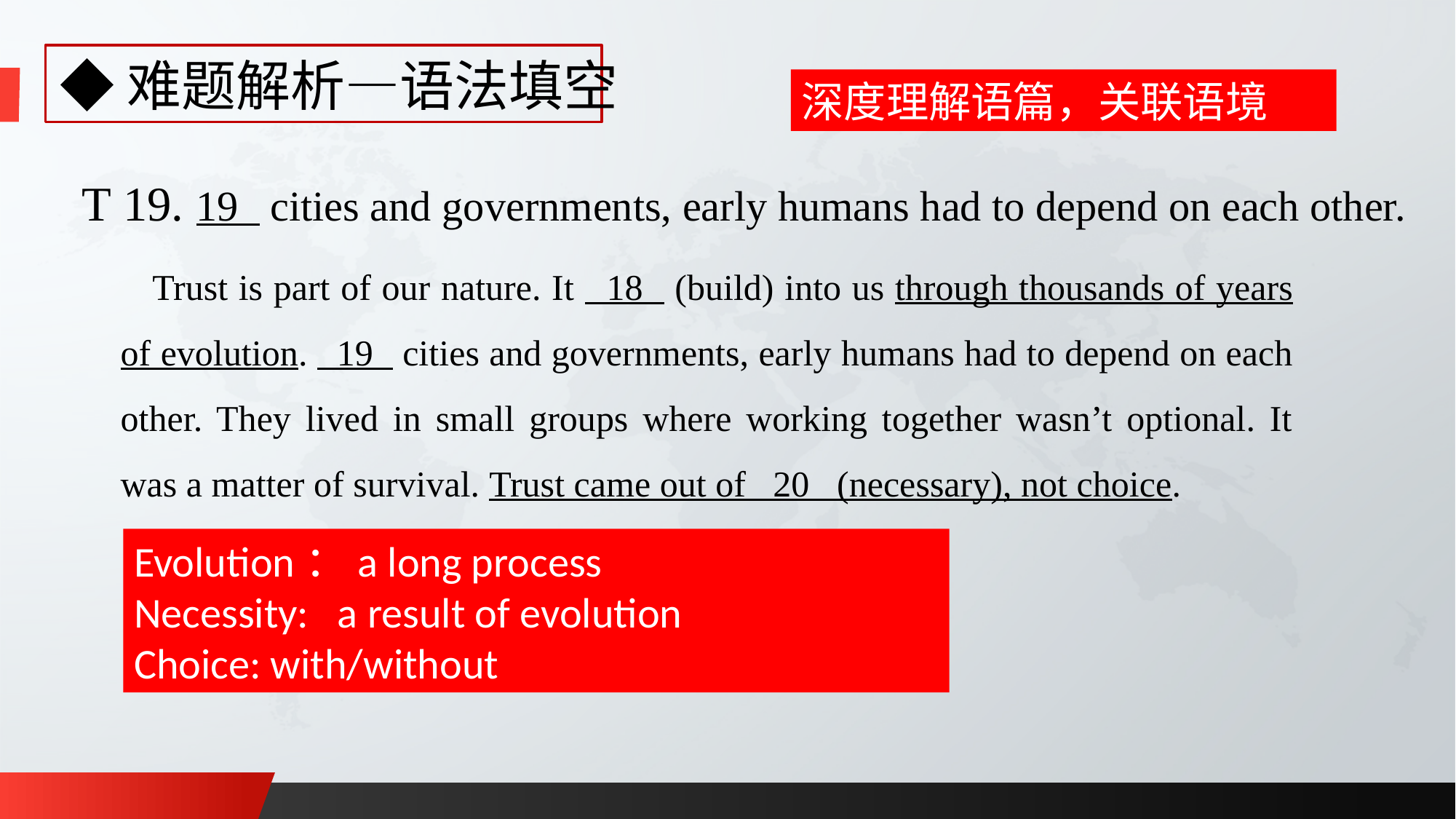

# ◆难题解析—语法填空

深度理解语篇，关联语境
T 19. 19   cities and governments, early humans had to depend on each other.
Trust is part of our nature. It   18   (build) into us through thousands of years of evolution.   19   cities and governments, early humans had to depend on each other. They lived in small groups where working together wasn’t optional. It was a matter of survival. Trust came out of   20   (necessary), not choice.
Evolution：a long process
Necessity:   a result of evolution
Choice: with/without